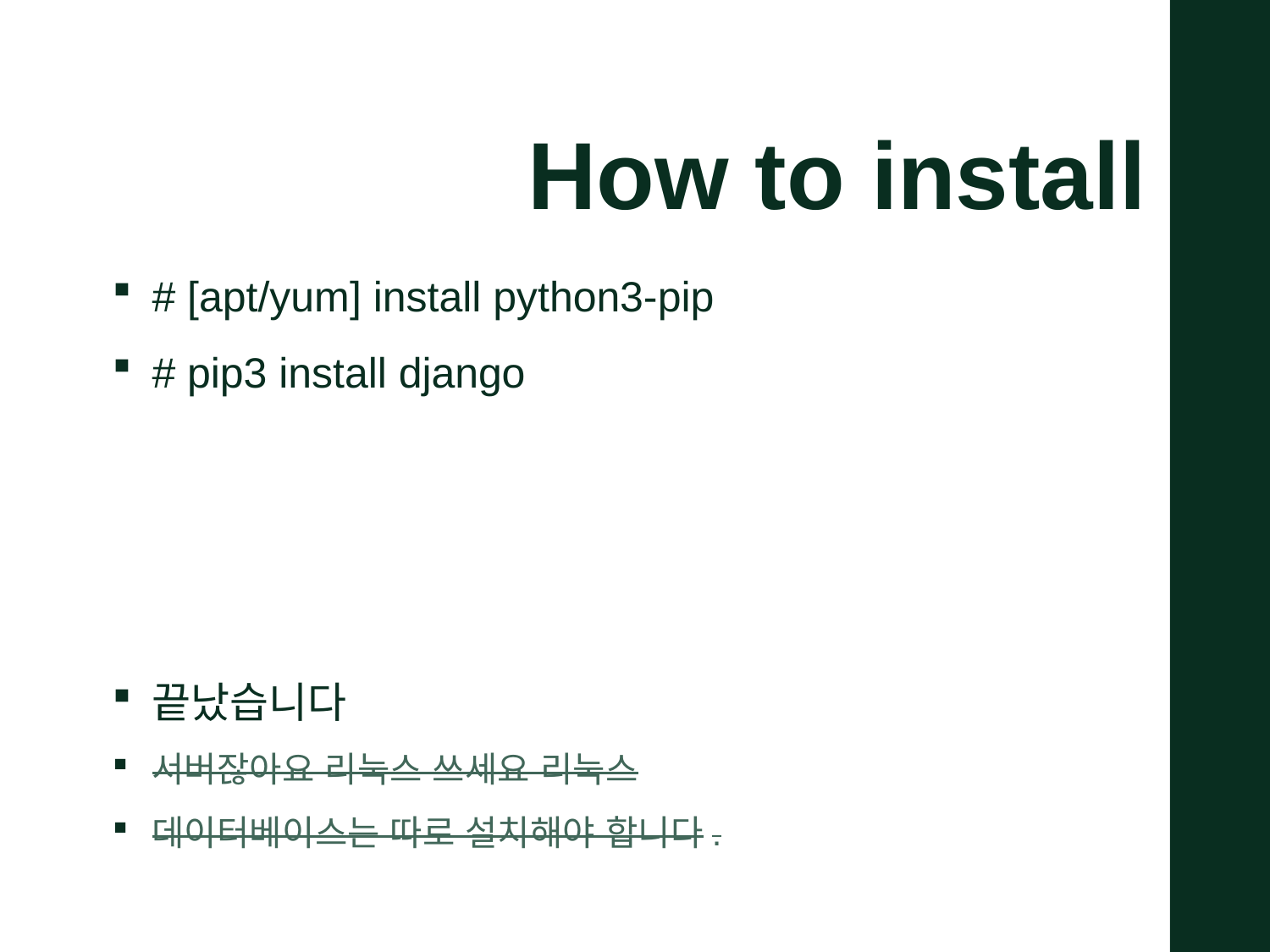

How to install
# [apt/yum] install python3-pip
# pip3 install django

끝났습니다
서버잖아요 리눅스 쓰세요 리눅스
데이터베이스는 따로 설치해야 합니다.